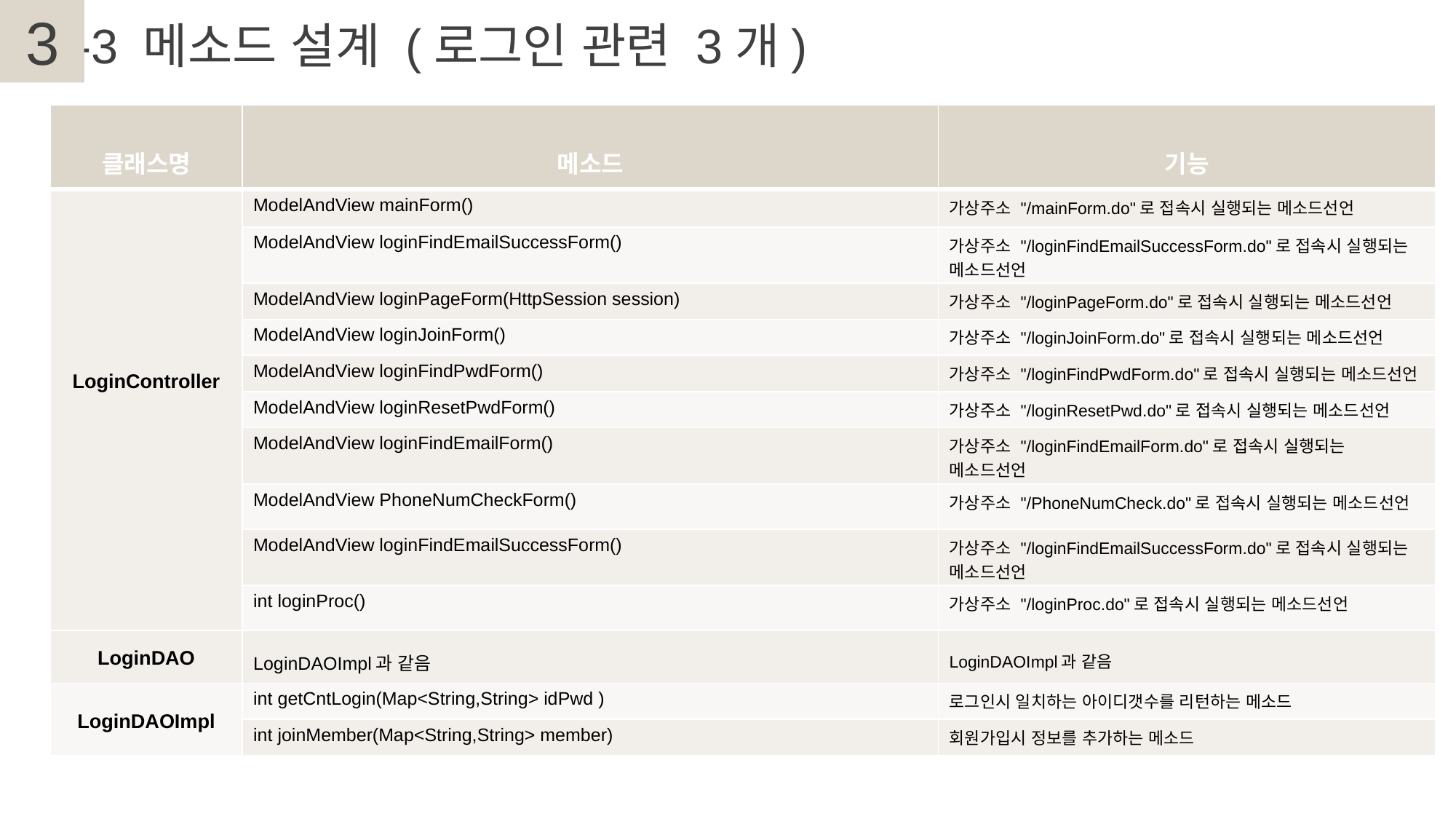

3
2
-3 메소드 설계 (로그인 관련 3개)
| 클래스명 | 메소드 | 기능 |
| --- | --- | --- |
| LoginController | ModelAndView mainForm() | 가상주소 "/mainForm.do"로 접속시 실행되는 메소드선언 |
|  | ModelAndView loginFindEmailSuccessForm() | 가상주소 "/loginFindEmailSuccessForm.do"로 접속시 실행되는 메소드선언 |
|  | ModelAndView loginPageForm(HttpSession session) | 가상주소 "/loginPageForm.do"로 접속시 실행되는 메소드선언 |
|  | ModelAndView loginJoinForm() | 가상주소 "/loginJoinForm.do"로 접속시 실행되는 메소드선언 |
|  | ModelAndView loginFindPwdForm() | 가상주소 "/loginFindPwdForm.do"로 접속시 실행되는 메소드선언 |
|  | ModelAndView loginResetPwdForm() | 가상주소 "/loginResetPwd.do"로 접속시 실행되는 메소드선언 |
|  | ModelAndView loginFindEmailForm() | 가상주소 "/loginFindEmailForm.do"로 접속시 실행되는 메소드선언 |
|  | ModelAndView PhoneNumCheckForm() | 가상주소 "/PhoneNumCheck.do"로 접속시 실행되는 메소드선언 |
|  | ModelAndView loginFindEmailSuccessForm() | 가상주소 "/loginFindEmailSuccessForm.do"로 접속시 실행되는 메소드선언 |
|  | int loginProc() | 가상주소 "/loginProc.do"로 접속시 실행되는 메소드선언 |
| LoginDAO | LoginDAOImpl과 같음 | LoginDAOImpl과 같음 |
| LoginDAOImpl | int getCntLogin(Map<String,String> idPwd ) | 로그인시 일치하는 아이디갯수를 리턴하는 메소드 |
|  | int joinMember(Map<String,String> member) | 회원가입시 정보를 추가하는 메소드 |